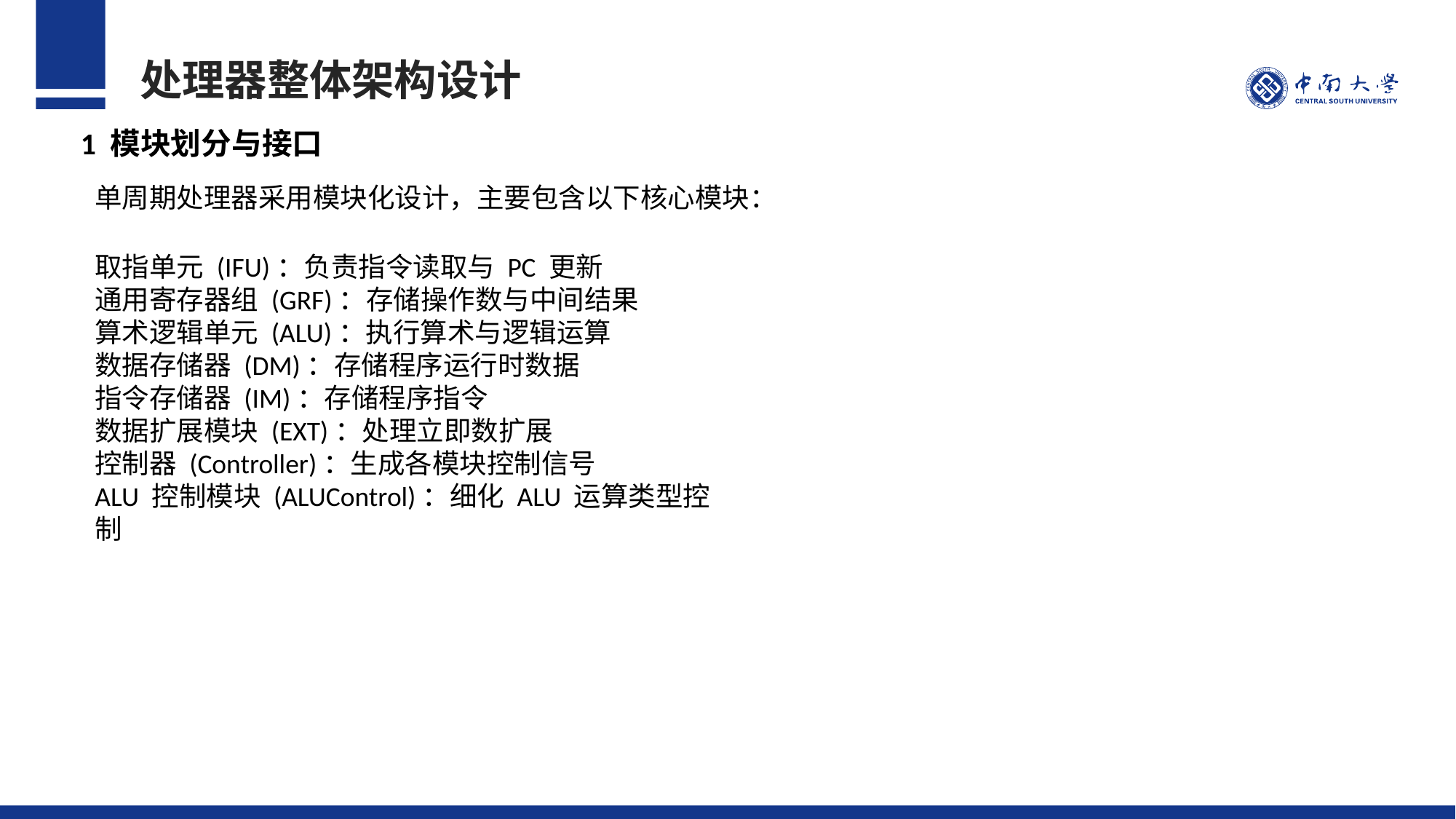

处理器整体架构设计

1 模块划分与接口
单周期处理器采用模块化设计，主要包含以下核心模块：
取指单元 (IFU)：负责指令读取与 PC 更新
通用寄存器组 (GRF)：存储操作数与中间结果
算术逻辑单元 (ALU)：执行算术与逻辑运算
数据存储器 (DM)：存储程序运行时数据
指令存储器 (IM)：存储程序指令
数据扩展模块 (EXT)：处理立即数扩展
控制器 (Controller)：生成各模块控制信号
ALU 控制模块 (ALUControl)：细化 ALU 运算类型控制